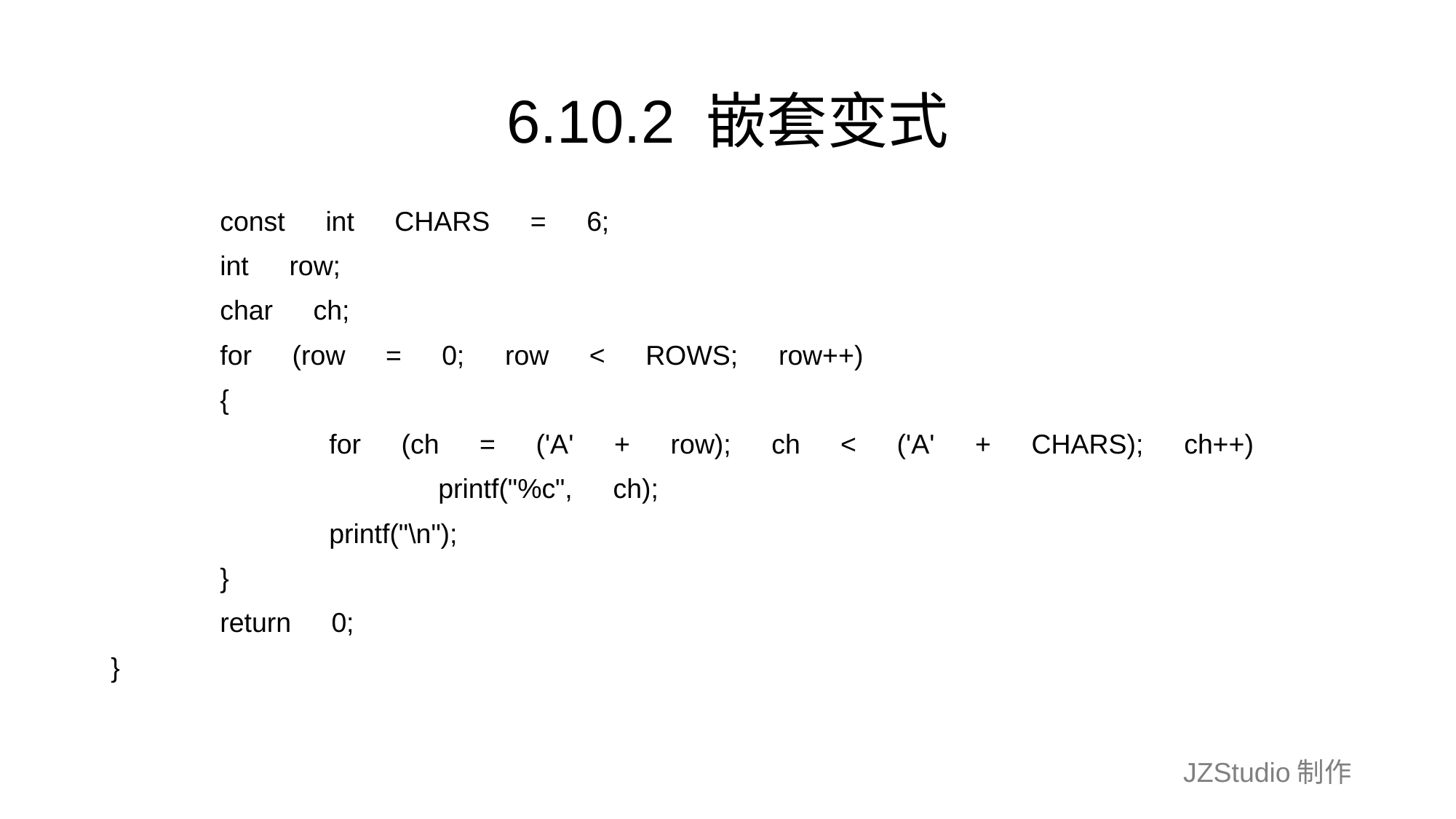

# 6.10.2 嵌套变式
	const　int　CHARS　=　6;
	int　row;
	char　ch;
	for　(row　=　0;　row　<　ROWS;　row++)
	{
		for　(ch　=　('A'　+　row);　ch　<　('A'　+　CHARS);　ch++)
			printf("%c",　ch);
		printf("\n");
	}
	return　0;
}